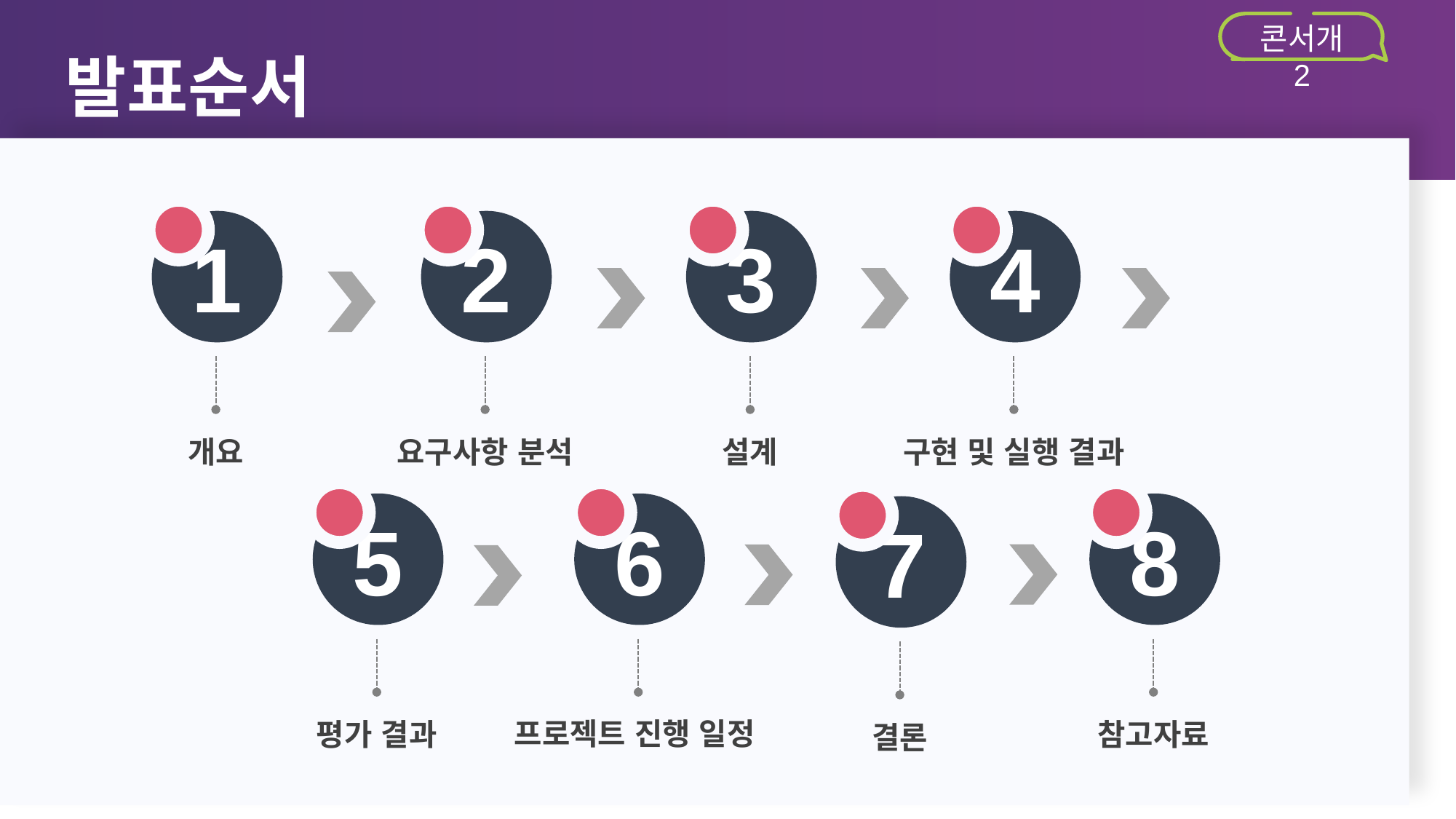

발표순서

콘서개 2

1
2
3
4

개요
요구사항 분석
설계
구현 및 실행 결과

5
6
8
7

프로젝트 진행 일정
평가 결과
참고자료
결론